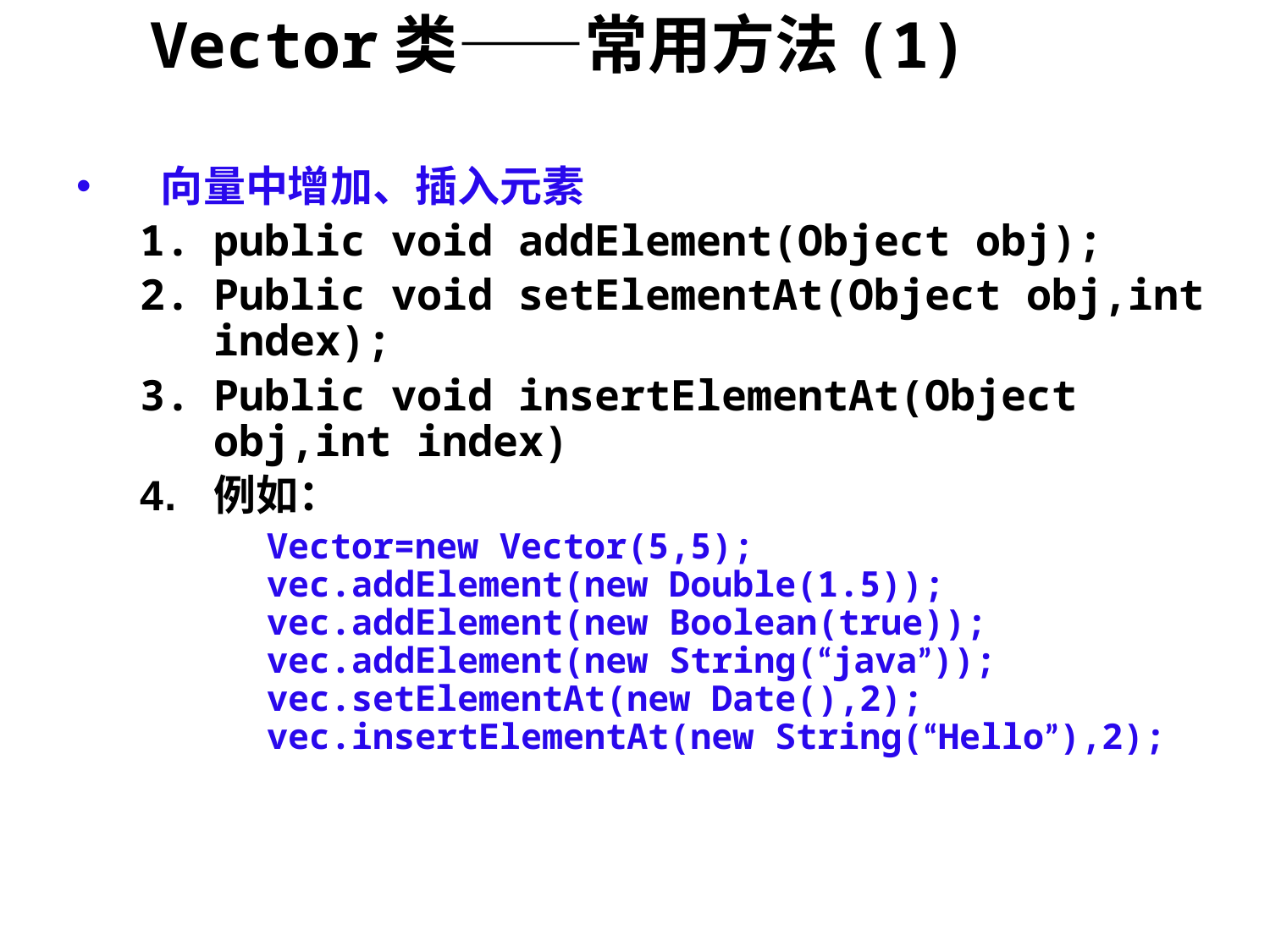

# Vector类——常用方法(1)
向量中增加、插入元素
public void addElement(Object obj);
Public void setElementAt(Object obj,int index);
Public void insertElementAt(Object obj,int index)
例如：
   Vector=new Vector(5,5);
	vec.addElement(new Double(1.5));
	vec.addElement(new Boolean(true));
	vec.addElement(new String(“java”));
	vec.setElementAt(new Date(),2);
	vec.insertElementAt(new String(“Hello”),2);